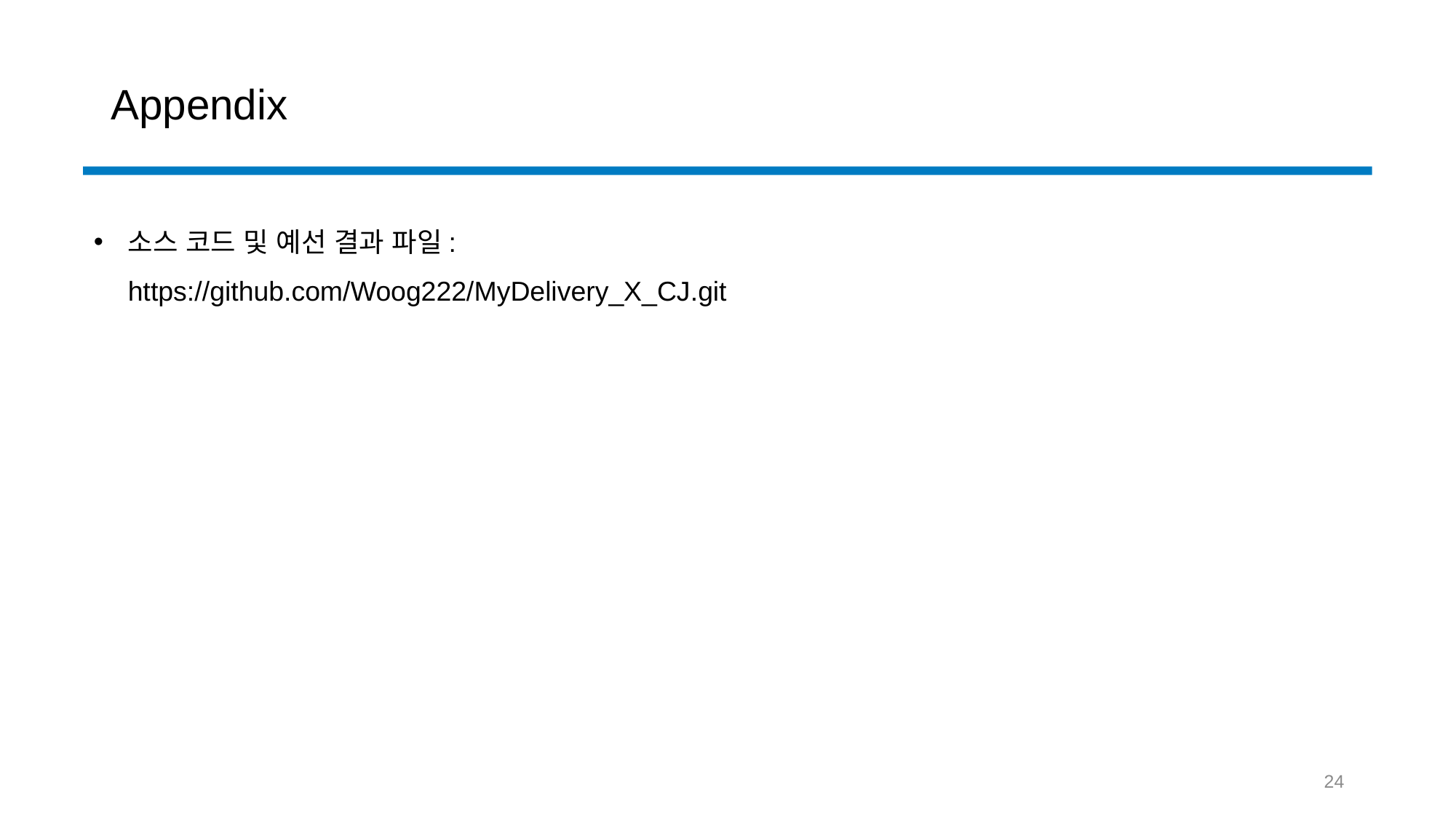

# Appendix

소스 코드 및 예선 결과 파일:
https://github.com/Woog222/MyDelivery_X_CJ.git
24